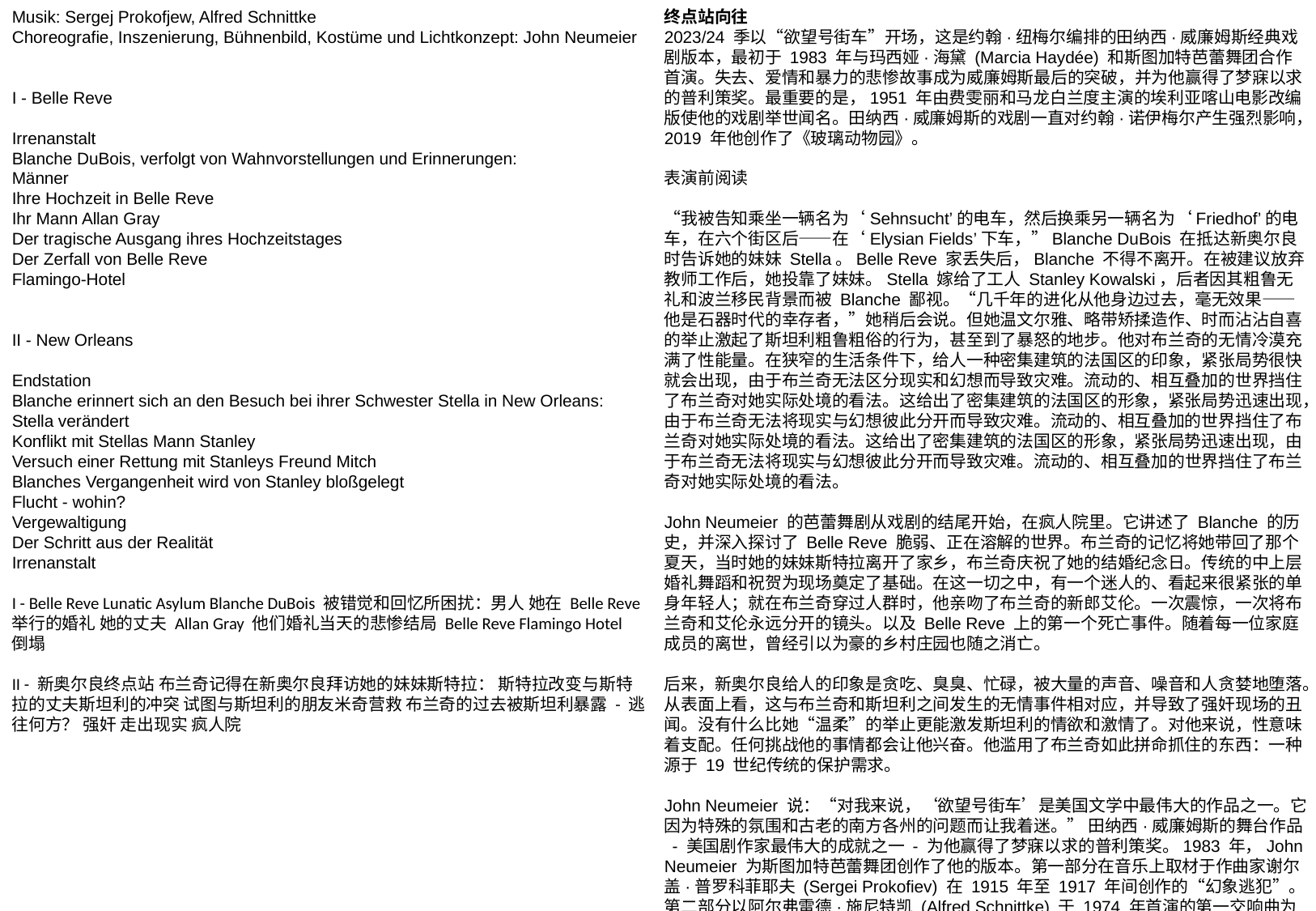

Musik: Sergej Prokofjew, Alfred Schnittke
Choreografie, Inszenierung, Bühnenbild, Kostüme und Lichtkonzept: John Neumeier

I - Belle Reve
Irrenanstalt
Blanche DuBois, verfolgt von Wahnvorstellungen und Erinnerungen:
Männer
Ihre Hochzeit in Belle Reve
Ihr Mann Allan Gray
Der tragische Ausgang ihres Hochzeitstages
Der Zerfall von Belle Reve
Flamingo-Hotel
II - New Orleans
Endstation
Blanche erinnert sich an den Besuch bei ihrer Schwester Stella in New Orleans:
Stella verändert
Konflikt mit Stellas Mann Stanley
Versuch einer Rettung mit Stanleys Freund Mitch
Blanches Vergangenheit wird von Stanley bloßgelegt
Flucht - wohin?
Vergewaltigung
Der Schritt aus der Realität
Irrenanstalt

I - Belle Reve Lunatic Asylum Blanche DuBois 被错觉和回忆所困扰：男人 她在 Belle Reve 举行的婚礼 她的丈夫 Allan Gray 他们婚礼当天的悲惨结局 Belle Reve Flamingo Hotel 倒塌

II - 新奥尔良终点站 布兰奇记得在新奥尔良拜访她的妹妹斯特拉： 斯特拉改变与斯特拉的丈夫斯坦利的冲突 试图与斯坦利的朋友米奇营救 布兰奇的过去被斯坦利暴露 - 逃往何方？ 强奸 走出现实 疯人院
终点站向往
2023/24 季以“欲望号街车”开场，这是约翰·纽梅尔编排的田纳西·威廉姆斯经典戏剧版本，最初于 1983 年与玛西娅·海黛 (Marcia Haydée) 和斯图加特芭蕾舞团合作首演。失去、爱情和暴力的悲惨故事成为威廉姆斯最后的突破，并为他赢得了梦寐以求的普利策奖。最重要的是，1951 年由费雯丽和马龙白兰度主演的埃利亚喀山电影改编版使他的戏剧举世闻名。田纳西·威廉姆斯的戏剧一直对约翰·诺伊梅尔产生强烈影响，2019 年他创作了《玻璃动物园》。
表演前阅读
“我被告知乘坐一辆名为‘Sehnsucht’的电车，然后换乘另一辆名为‘Friedhof’的电车，在六个街区后——在‘Elysian Fields’下车，”Blanche DuBois 在抵达新奥尔良时告诉她的妹妹 Stella。Belle Reve 家丢失后，Blanche 不得不离开。在被建议放弃教师工作后，她投靠了妹妹。Stella 嫁给了工人 Stanley Kowalski，后者因其粗鲁无礼和波兰移民背景而被 Blanche 鄙视。“几千年的进化从他身边过去，毫无效果——他是石器时代的幸存者，”她稍后会说。但她温文尔雅、略带矫揉造作、时而沾沾自喜的举止激起了斯坦利粗鲁粗俗的行为，甚至到了暴怒的地步。他对布兰奇的无情冷漠充满了性能量。在狭窄的生活条件下，给人一种密集建筑的法国区的印象，紧张局势很快就会出现，由于布兰奇无法区分现实和幻想而导致灾难。流动的、相互叠加的世界挡住了布兰奇对她实际处境的看法。这给出了密集建筑的法国区的形象，紧张局势迅速出现，由于布兰奇无法将现实与幻想彼此分开而导致灾难。流动的、相互叠加的世界挡住了布兰奇对她实际处境的看法。这给出了密集建筑的法国区的形象，紧张局势迅速出现，由于布兰奇无法将现实与幻想彼此分开而导致灾难。流动的、相互叠加的世界挡住了布兰奇对她实际处境的看法。
John Neumeier 的芭蕾舞剧从戏剧的结尾开始，在疯人院里。它讲述了 Blanche 的历史，并深入探讨了 Belle Reve 脆弱、正在溶解的世界。布兰奇的记忆将她带回了那个夏天，当时她的妹妹斯特拉离开了家乡，布兰奇庆祝了她的结婚纪念日。传统的中上层婚礼舞蹈和祝贺为现场奠定了基础。在这一切之中，有一个迷人的、看起来很紧张的单身年轻人；就在布兰奇穿过人群时，他亲吻了布兰奇的新郎艾伦。一次震惊，一次将布兰奇和艾伦永远分开的镜头。以及 Belle Reve 上的第一个死亡事件。随着每一位家庭成员的离世，曾经引以为豪的乡村庄园也随之消亡。
后来，新奥尔良给人的印象是贪吃、臭臭、忙碌，被大量的声音、噪音和人贪婪地堕落。从表面上看，这与布兰奇和斯坦利之间发生的无情事件相对应，并导致了强奸现场的丑闻。没有什么比她“温柔”的举止更能激发斯坦利的情欲和激情了。对他来说，性意味着支配。任何挑战他的事情都会让他兴奋。他滥用了布兰奇如此拼命抓住的东西：一种源于 19 世纪传统的保护需求。
John Neumeier 说：“对我来说，‘欲望号街车’是美国文学中最伟大的作品之一。它因为特殊的氛围和古老的南方各州的问题而让我着迷。” 田纳西·威廉姆斯的舞台作品 - 美国剧作家最伟大的成就之一 - 为他赢得了梦寐以求的普利策奖。1983 年，John Neumeier 为斯图加特芭蕾舞团创作了他的版本。第一部分在音乐上取材于作曲家谢尔盖·普罗科菲耶夫 (Sergei Prokofiev) 在 1915 年至 1917 年间创作的“幻象逃犯”。第二部分以阿尔弗雷德·施尼特凯 (Alfred Schnittke) 于 1974 年首演的第一交响曲为特色。